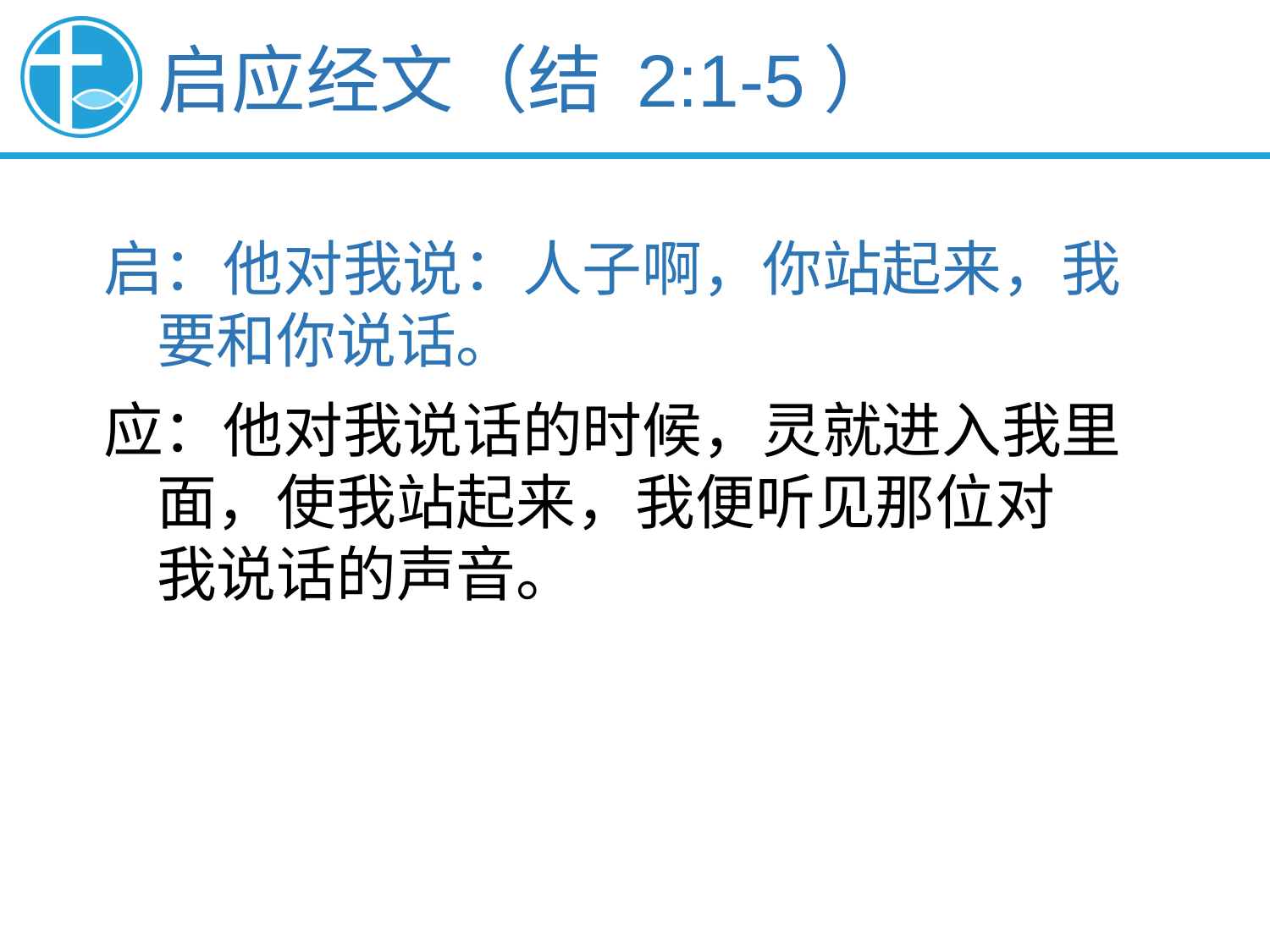

启应经文（结 2:1-5）
启：他对我说：人子啊，你站起来，我
    要和你说话。
应：他对我说话的时候，灵就进入我里
    面，使我站起来，我便听见那位对
    我说话的声音。